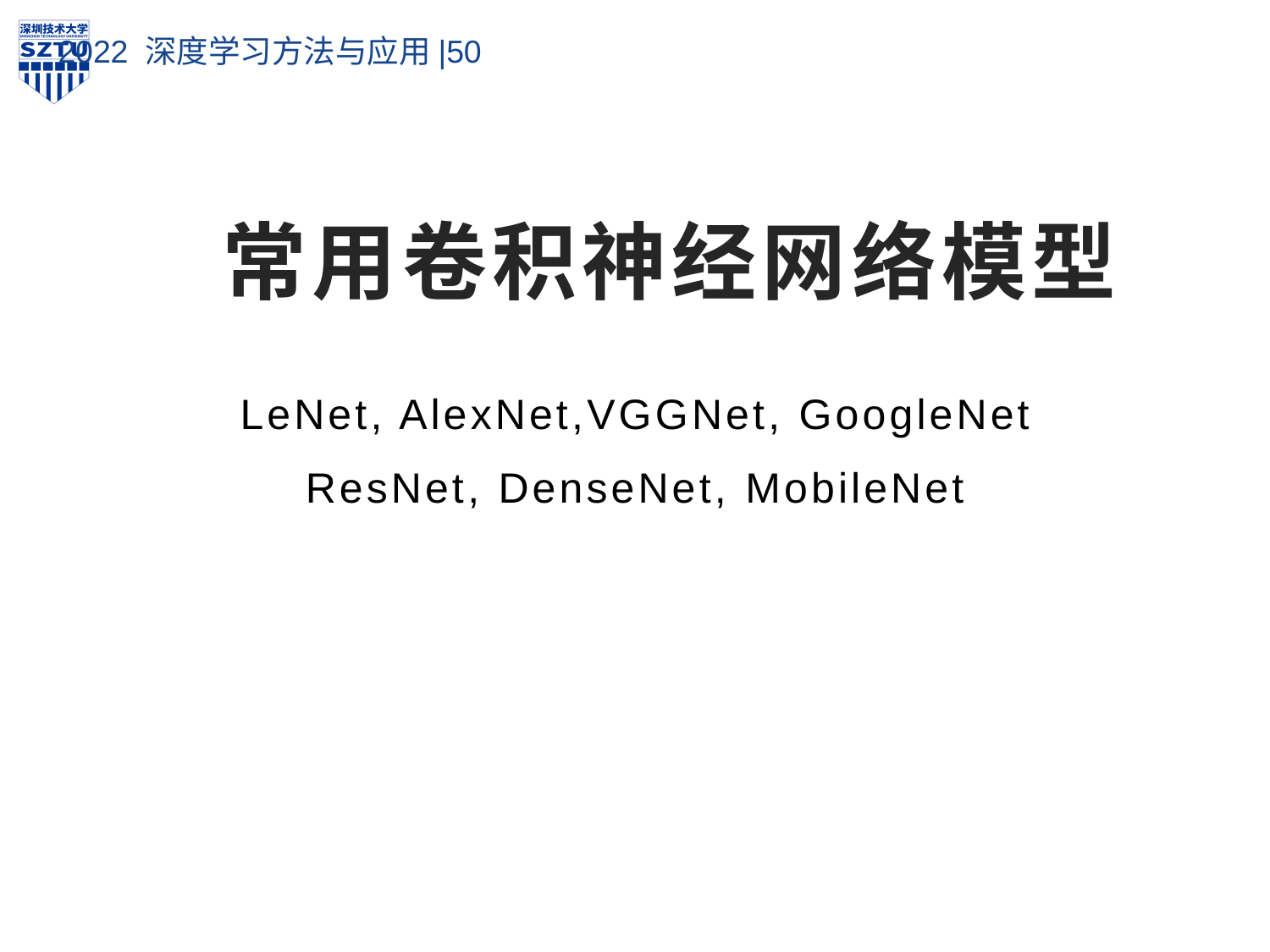

# 常用卷积神经网络模型
LeNet, AlexNet,VGGNet, GoogleNet
ResNet, DenseNet, MobileNet